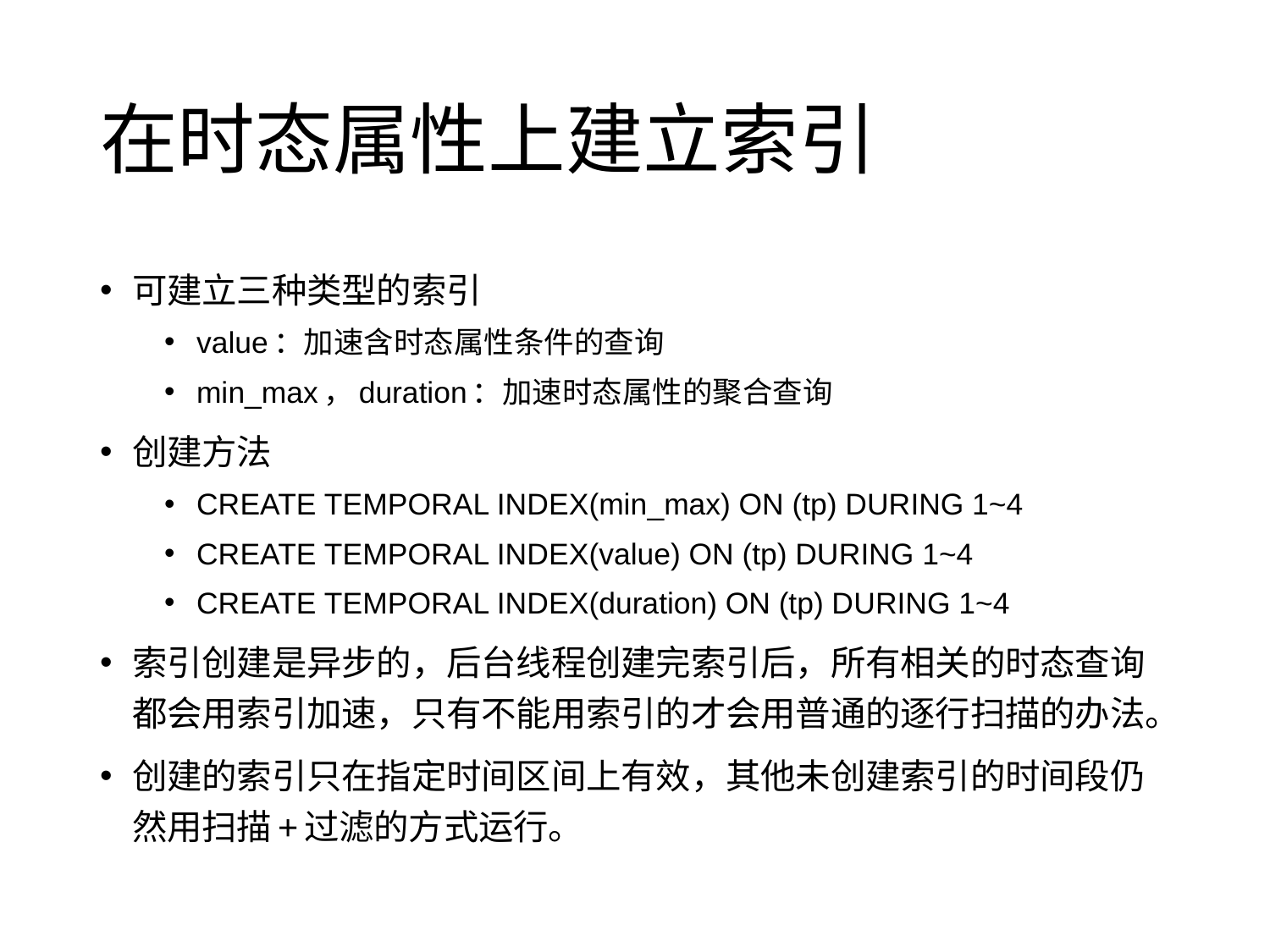

# 在时态属性上建立索引
可建立三种类型的索引
value：加速含时态属性条件的查询
min_max，duration：加速时态属性的聚合查询
创建方法
CREATE TEMPORAL INDEX(min_max) ON (tp) DURING 1~4
CREATE TEMPORAL INDEX(value) ON (tp) DURING 1~4
CREATE TEMPORAL INDEX(duration) ON (tp) DURING 1~4
索引创建是异步的，后台线程创建完索引后，所有相关的时态查询都会用索引加速，只有不能用索引的才会用普通的逐行扫描的办法。
创建的索引只在指定时间区间上有效，其他未创建索引的时间段仍然用扫描+过滤的方式运行。